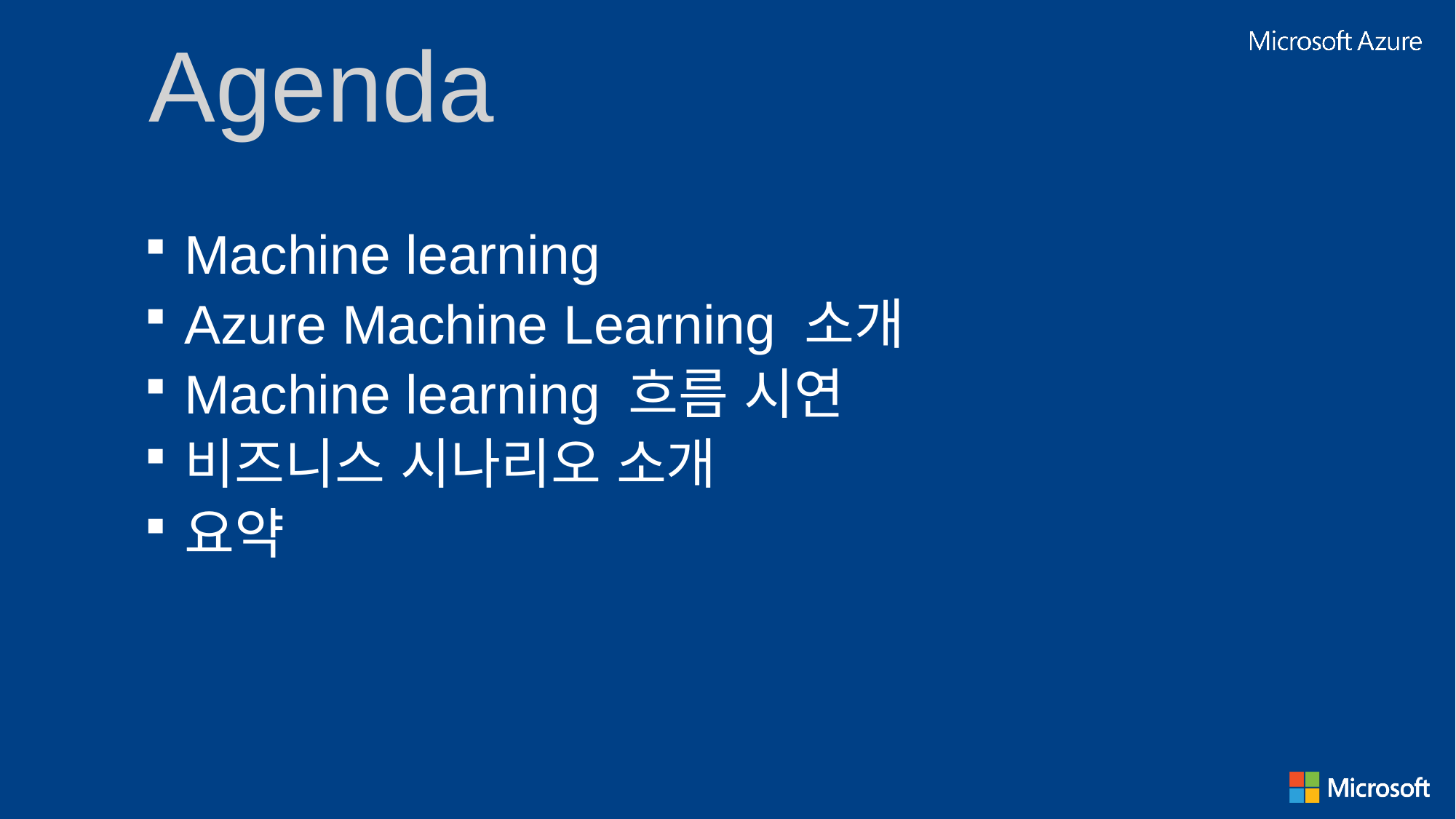

Agenda
Machine learning
Azure Machine Learning 소개
Machine learning 흐름 시연
비즈니스 시나리오 소개
요약